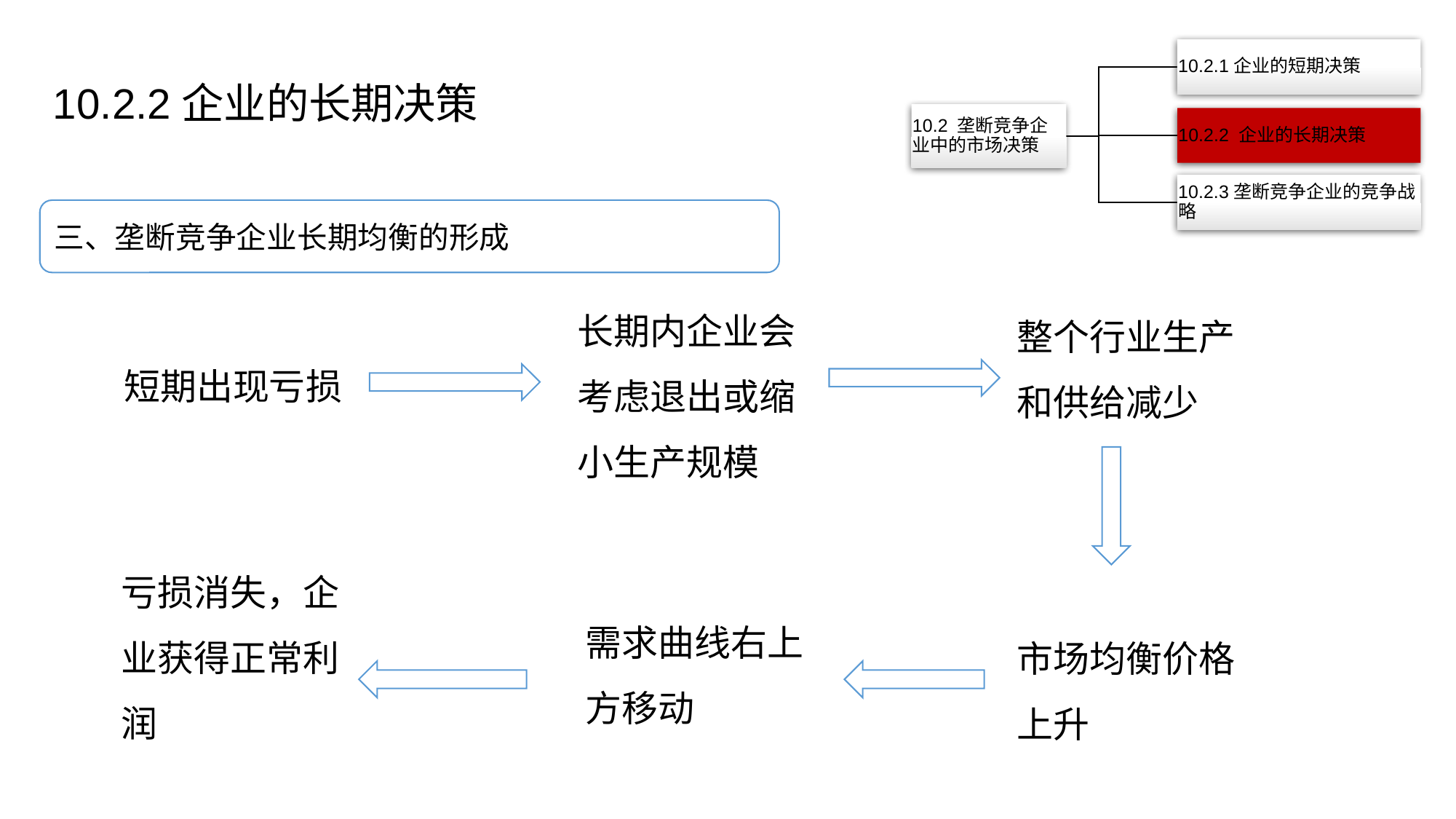

10.2 垄断竞争企业中的市场决策
10.2.1企业的短期决策
10.2.2 企业的长期决策
10.2.3垄断竞争企业的竞争战略
10.2.2企业的长期决策
三、垄断竞争企业长期均衡的形成
长期内企业会考虑退出或缩小生产规模
整个行业生产和供给减少
短期出现亏损

亏损消失，企业获得正常利润
需求曲线右上方移动
市场均衡价格上升